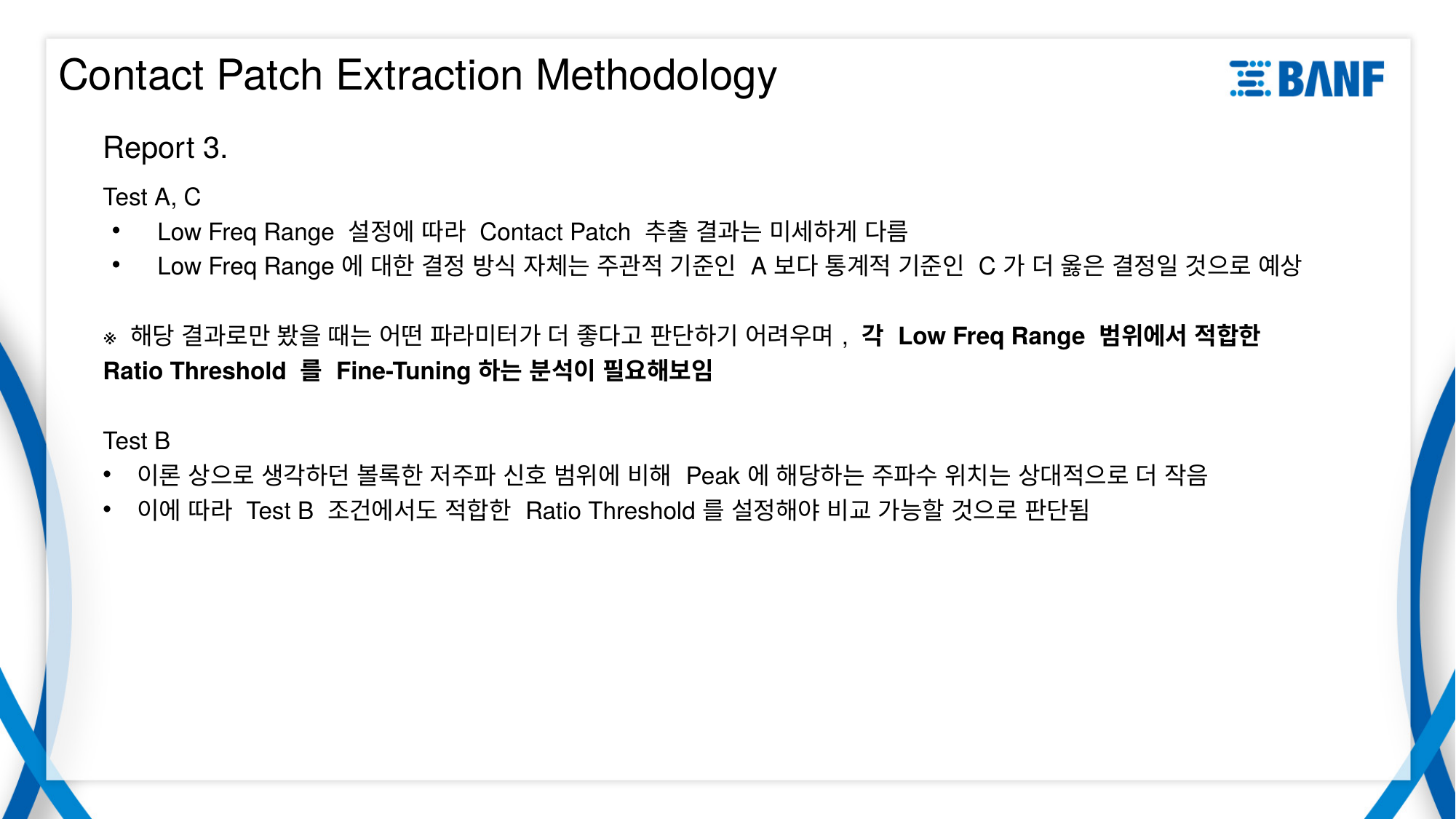

# Contact Patch Extraction Methodology
Report 3.
Test A, C
Low Freq Range 설정에 따라 Contact Patch 추출 결과는 미세하게 다름
Low Freq Range에 대한 결정 방식 자체는 주관적 기준인 A보다 통계적 기준인 C가 더 옳은 결정일 것으로 예상

※ 해당 결과로만 봤을 때는 어떤 파라미터가 더 좋다고 판단하기 어려우며, 각 Low Freq Range 범위에서 적합한
Ratio Threshold 를 Fine-Tuning하는 분석이 필요해보임

Test B
이론 상으로 생각하던 볼록한 저주파 신호 범위에 비해 Peak에 해당하는 주파수 위치는 상대적으로 더 작음
이에 따라 Test B 조건에서도 적합한 Ratio Threshold를 설정해야 비교 가능할 것으로 판단됨